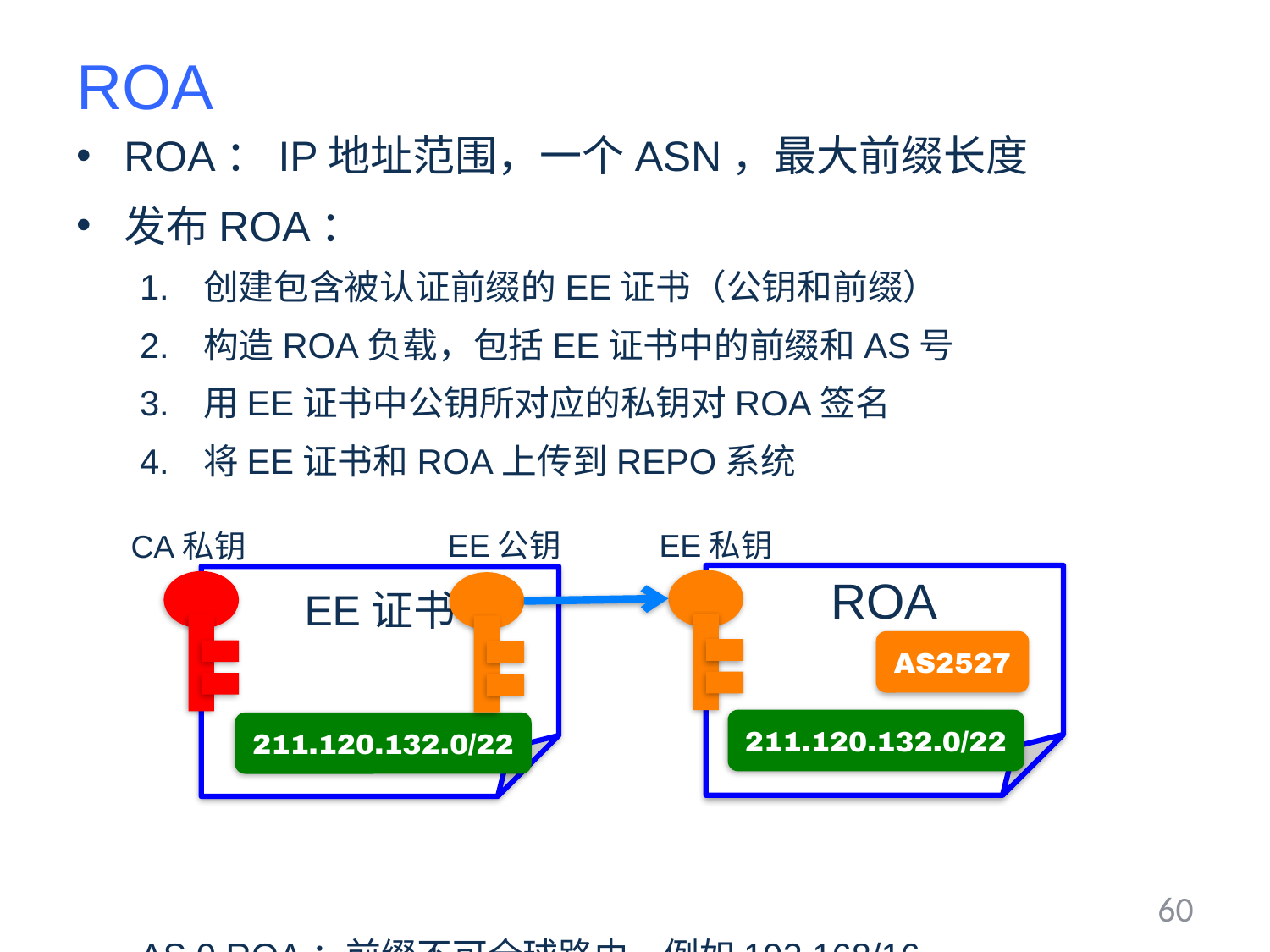

# ROA
ROA：IP地址范围，一个ASN，最大前缀长度
发布ROA：
创建包含被认证前缀的EE证书（公钥和前缀）
构造ROA负载，包括EE证书中的前缀和AS号
用EE证书中公钥所对应的私钥对ROA签名
将EE证书和ROA上传到REPO系统

AS 0 ROA：前缀不可全球路由，例如192.168/16
EE私钥
EE公钥
CA私钥
ROA

EE证书

AS2527
211.120.132.0/22
211.120.132.0/22
60